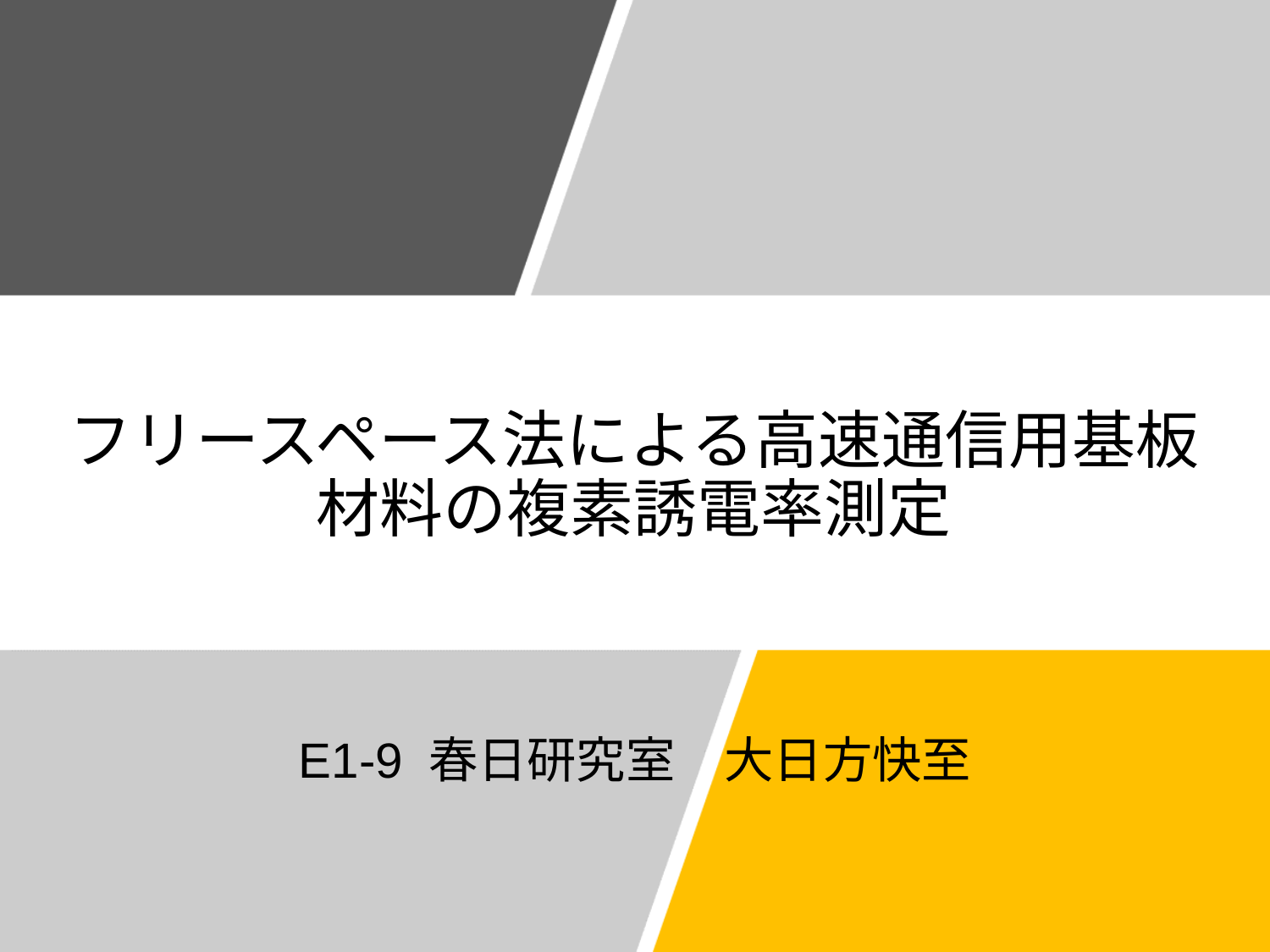

フリースペース法による高速通信用基板
材料の複素誘電率測定
E1-9 春日研究室　大日方快至